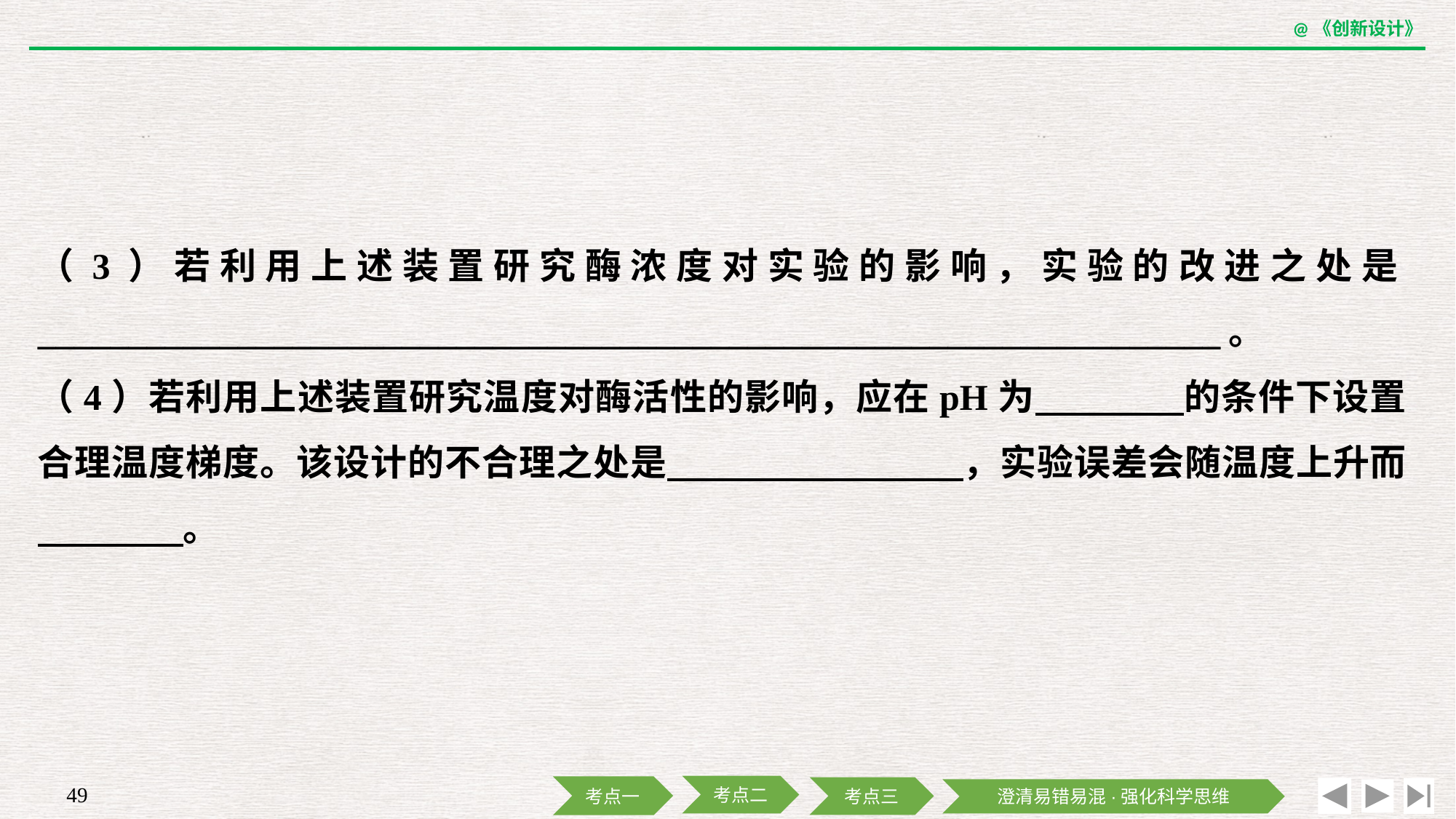

（3）若利用上述装置研究酶浓度对实验的影响，实验的改进之处是_________________________________________________________________。
（4）若利用上述装置研究温度对酶活性的影响，应在pH为　　　　的条件下设置合理温度梯度。该设计的不合理之处是　　　　　　　　，实验误差会随温度上升而　　　　。